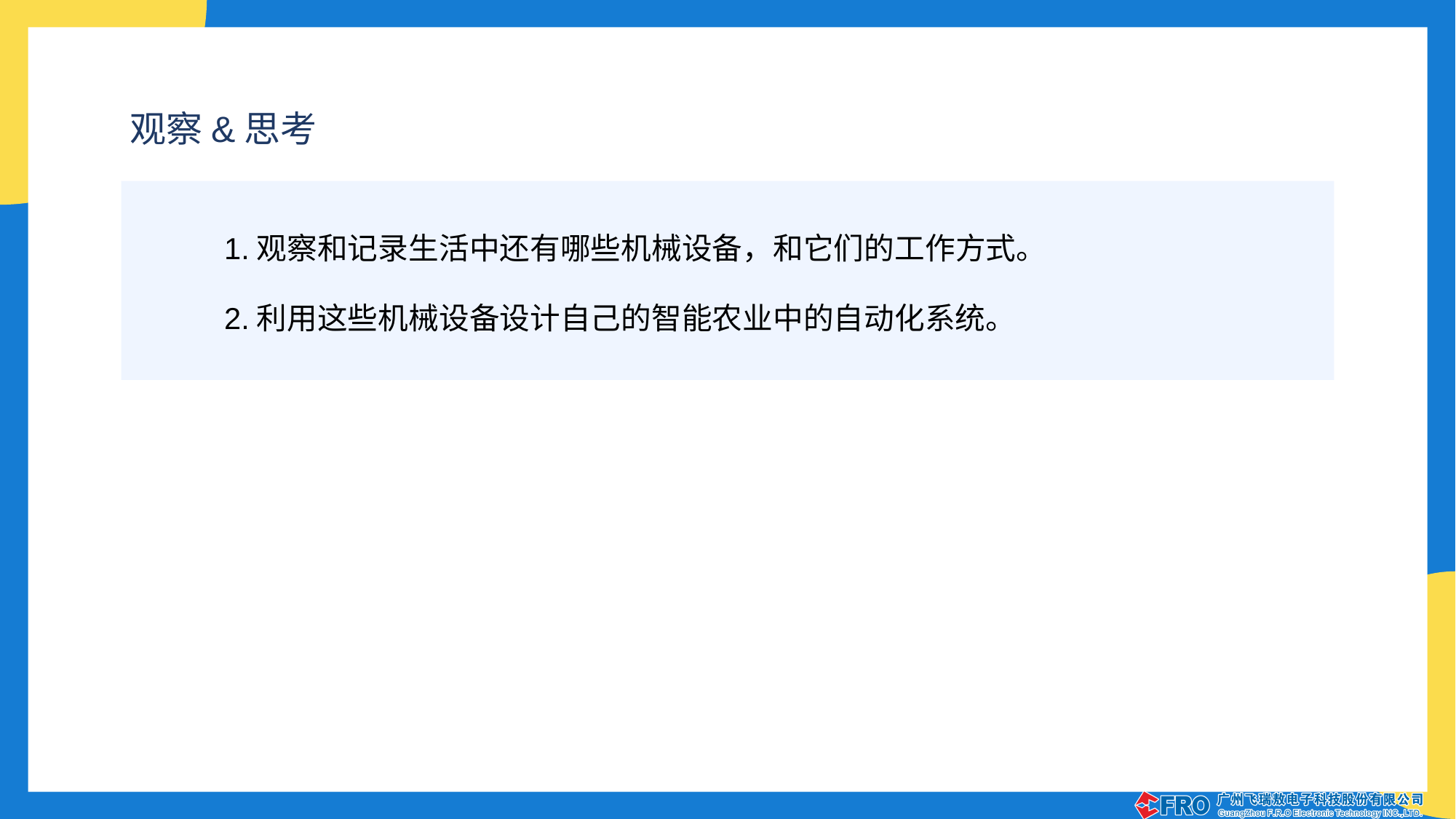

观察&思考
1.观察和记录生活中还有哪些机械设备，和它们的工作方式。
2.利用这些机械设备设计自己的智能农业中的自动化系统。